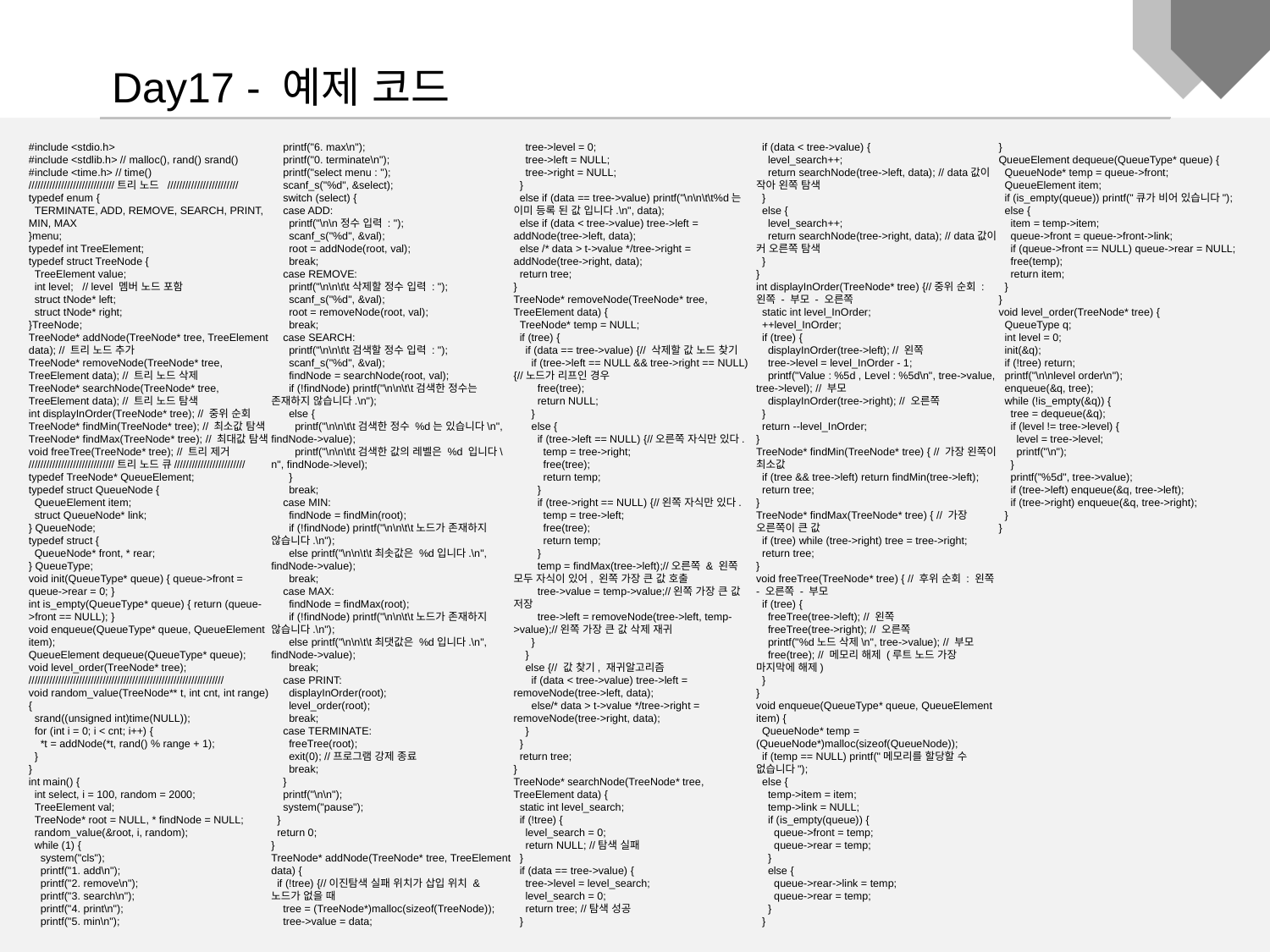

Day17 - 예제 코드
#include <stdio.h>
#include <stdlib.h> // malloc(), rand() srand()
#include <time.h> // time()
/////////////////////////////트리 노드  ////////////////////////
typedef enum {
  TERMINATE, ADD, REMOVE, SEARCH, PRINT, MIN, MAX
}menu;
typedef int TreeElement;
typedef struct TreeNode {
  TreeElement value;
  int level;   // level 멤버 노드 포함
  struct tNode* left;
  struct tNode* right;
}TreeNode;
TreeNode* addNode(TreeNode* tree, TreeElement data); // 트리 노드 추가
TreeNode* removeNode(TreeNode* tree, TreeElement data); // 트리 노드 삭제
TreeNode* searchNode(TreeNode* tree, TreeElement data); // 트리 노드 탐색
int displayInOrder(TreeNode* tree); // 중위 순회
TreeNode* findMin(TreeNode* tree); // 최소값 탐색
TreeNode* findMax(TreeNode* tree); // 최대값 탐색
void freeTree(TreeNode* tree); // 트리 제거
/////////////////////////////트리 노드 큐////////////////////////
typedef TreeNode* QueueElement;
typedef struct QueueNode {
  QueueElement item;
  struct QueueNode* link;
} QueueNode;
typedef struct {
  QueueNode* front, * rear;
} QueueType;
void init(QueueType* queue) { queue->front = queue->rear = 0; }
int is_empty(QueueType* queue) { return (queue->front == NULL); }
void enqueue(QueueType* queue, QueueElement item);
QueueElement dequeue(QueueType* queue);
void level_order(TreeNode* tree);
//////////////////////////////////////////////////////////////////
void random_value(TreeNode** t, int cnt, int range) {
  srand((unsigned int)time(NULL));
  for (int i = 0; i < cnt; i++) {
    *t = addNode(*t, rand() % range + 1);
  }
}
int main() {
  int select, i = 100, random = 2000;
  TreeElement val;
  TreeNode* root = NULL, * findNode = NULL;
  random_value(&root, i, random);
  while (1) {
    system("cls");
    printf("1. add\n");
    printf("2. remove\n");
    printf("3. search\n");
    printf("4. print\n");
    printf("5. min\n");
    printf("6. max\n");
    printf("0. terminate\n");
    printf("select menu : ");
    scanf_s("%d", &select);
    switch (select) {
    case ADD:
      printf("\n\n정수 입력 : ");
      scanf_s("%d", &val);
      root = addNode(root, val);
      break;
    case REMOVE:
      printf("\n\n\t\t삭제할 정수 입력 : ");
      scanf_s("%d", &val);
      root = removeNode(root, val);
      break;
    case SEARCH:
      printf("\n\n\t\t검색할 정수 입력 : ");
      scanf_s("%d", &val);
      findNode = searchNode(root, val);
      if (!findNode) printf("\n\n\t\t검색한 정수는 존재하지 않습니다.\n");
      else {
        printf("\n\n\t\t검색한 정수 %d는 있습니다\n", findNode->value);
        printf("\n\n\t\t검색한 값의 레벨은 %d 입니다\n", findNode->level);
      }
      break;
    case MIN:
      findNode = findMin(root);
      if (!findNode) printf("\n\n\t\t노드가 존재하지 않습니다.\n");
      else printf("\n\n\t\t최솟값은 %d입니다.\n", findNode->value);
      break;
    case MAX:
      findNode = findMax(root);
      if (!findNode) printf("\n\n\t\t노드가 존재하지 않습니다.\n");
      else printf("\n\n\t\t최댓값은 %d입니다.\n", findNode->value);
      break;
    case PRINT:
      displayInOrder(root);
      level_order(root);
      break;
    case TERMINATE:
      freeTree(root);
      exit(0); //프로그램 강제 종료
      break;
    }
    printf("\n\n");
    system("pause");
  }
  return 0;
}
TreeNode* addNode(TreeNode* tree, TreeElement data) {
  if (!tree) {//이진탐색 실패 위치가 삽입 위치 & 노드가 없을 때
    tree = (TreeNode*)malloc(sizeof(TreeNode));
    tree->value = data;
    tree->level = 0;
    tree->left = NULL;
    tree->right = NULL;
  }
  else if (data == tree->value) printf("\n\n\t\t%d는 이미 등록 된 값 입니다.\n", data);
  else if (data < tree->value) tree->left = addNode(tree->left, data);
  else /* data > t->value */tree->right = addNode(tree->right, data);
  return tree;
}
TreeNode* removeNode(TreeNode* tree, TreeElement data) {
  TreeNode* temp = NULL;
  if (tree) {
    if (data == tree->value) {// 삭제할 값 노드 찾기
      if (tree->left == NULL && tree->right == NULL) {//노드가 리프인 경우
        free(tree);
        return NULL;
      }
      else {
        if (tree->left == NULL) {//오른쪽 자식만 있다.
          temp = tree->right;
          free(tree);
          return temp;
        }
        if (tree->right == NULL) {//왼쪽 자식만 있다.
          temp = tree->left;
          free(tree);
          return temp;
        }
        temp = findMax(tree->left);//오른쪽 & 왼쪽 모두 자식이 있어, 왼쪽 가장 큰 값 호출
        tree->value = temp->value;//왼쪽 가장 큰 값 저장
        tree->left = removeNode(tree->left, temp->value);//왼쪽 가장 큰 값 삭제 재귀
      }
    }
    else {// 값 찾기, 재귀알고리즘
      if (data < tree->value) tree->left = removeNode(tree->left, data);
      else/* data > t->value */tree->right = removeNode(tree->right, data);
    }
  }
  return tree;
}
TreeNode* searchNode(TreeNode* tree, TreeElement data) {
  static int level_search;
  if (!tree) {
    level_search = 0;
    return NULL; //탐색 실패
  }
  if (data == tree->value) {
    tree->level = level_search;
    level_search = 0;
    return tree; //탐색 성공
  }
  if (data < tree->value) {
    level_search++;
    return searchNode(tree->left, data); // data값이 작아 왼쪽 탐색
  }
  else {
    level_search++;
    return searchNode(tree->right, data); // data값이 커 오른쪽 탐색
  }
}
int displayInOrder(TreeNode* tree) {//중위 순회 : 왼쪽 - 부모 - 오른쪽
  static int level_InOrder;
  ++level_InOrder;
  if (tree) {
    displayInOrder(tree->left); // 왼쪽
    tree->level = level_InOrder - 1;
    printf("Value : %5d , Level : %5d\n", tree->value, tree->level); // 부모
    displayInOrder(tree->right); // 오른쪽
  }
  return --level_InOrder;
}
TreeNode* findMin(TreeNode* tree) { // 가장 왼쪽이 최소값
  if (tree && tree->left) return findMin(tree->left);
  return tree;
}
TreeNode* findMax(TreeNode* tree) { // 가장 오른쪽이 큰 값
  if (tree) while (tree->right) tree = tree->right;
  return tree;
}
void freeTree(TreeNode* tree) { // 후위 순회 : 왼쪽 - 오른쪽 - 부모
  if (tree) {
    freeTree(tree->left); // 왼쪽
    freeTree(tree->right); // 오른쪽
    printf("%d노드 삭제\n", tree->value); // 부모
    free(tree); // 메모리 해제 (루트 노드 가장 마지막에 해제)
  }
}
void enqueue(QueueType* queue, QueueElement item) {
  QueueNode* temp = (QueueNode*)malloc(sizeof(QueueNode));
  if (temp == NULL) printf("메모리를 할당할 수 없습니다");
  else {
    temp->item = item;
    temp->link = NULL;
    if (is_empty(queue)) {
      queue->front = temp;
      queue->rear = temp;
    }
    else {
      queue->rear->link = temp;
      queue->rear = temp;
    }
  }
}
QueueElement dequeue(QueueType* queue) {
  QueueNode* temp = queue->front;
  QueueElement item;
  if (is_empty(queue)) printf("큐가 비어 있습니다");
  else {
    item = temp->item;
    queue->front = queue->front->link;
    if (queue->front == NULL) queue->rear = NULL;
    free(temp);
    return item;
  }
}
void level_order(TreeNode* tree) {
  QueueType q;
  int level = 0;
  init(&q);
  if (!tree) return;
  printf("\n\nlevel order\n");
  enqueue(&q, tree);
  while (!is_empty(&q)) {
    tree = dequeue(&q);
    if (level != tree->level) {
      level = tree->level;
      printf("\n");
    }
    printf("%5d", tree->value);
    if (tree->left) enqueue(&q, tree->left);
    if (tree->right) enqueue(&q, tree->right);
  }
}